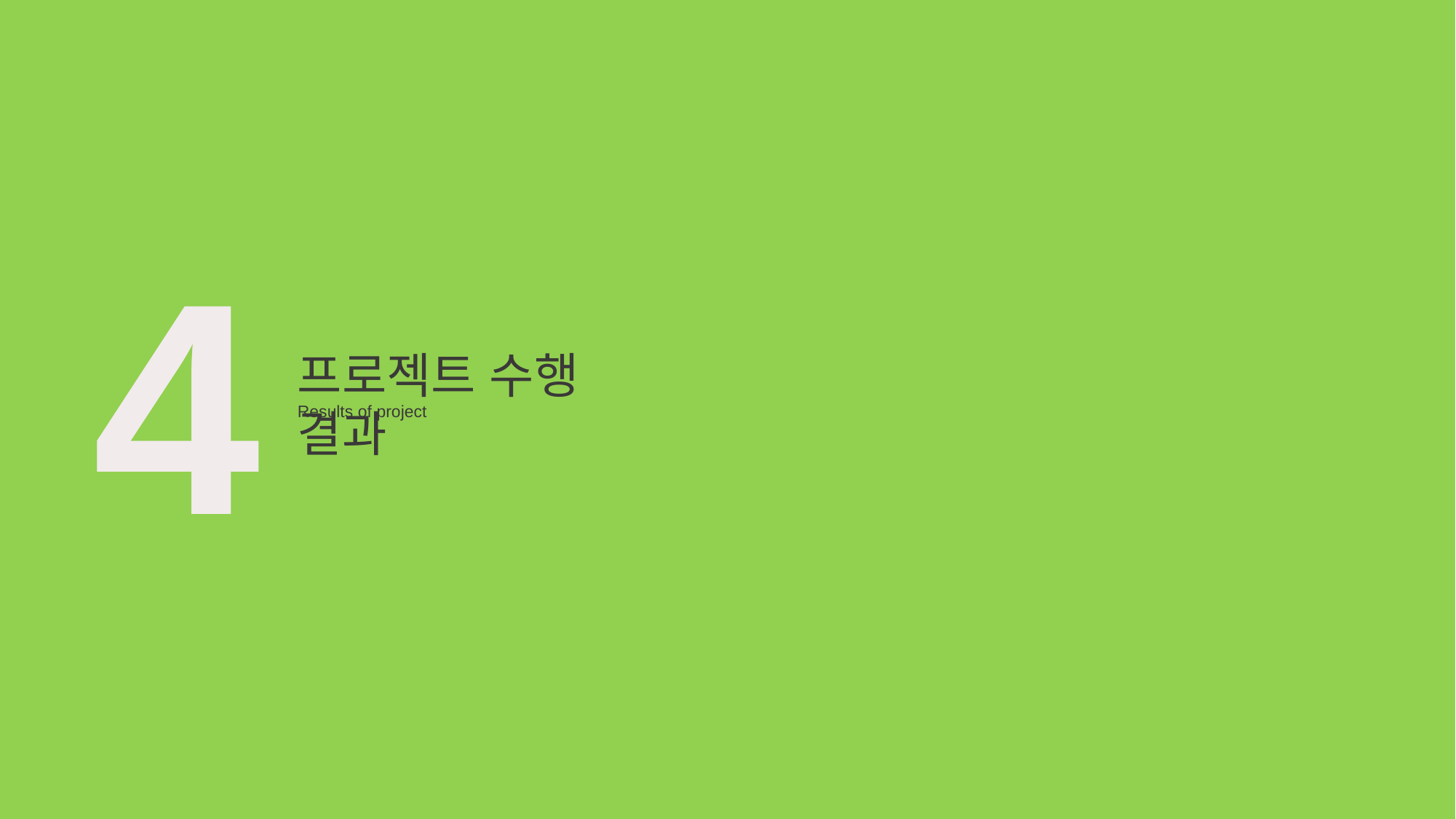

4
프로젝트 수행 결과
Results of project